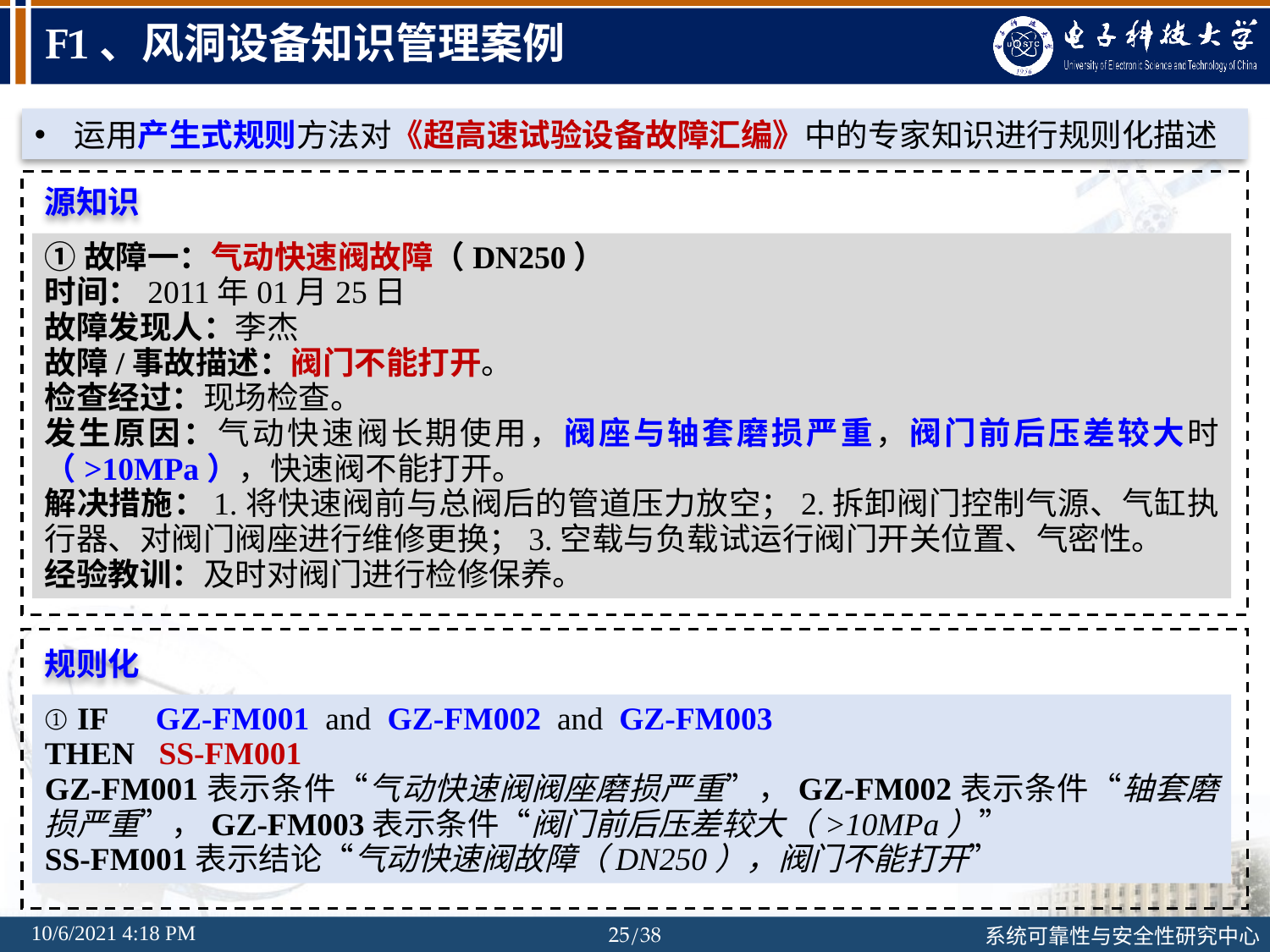

# F1、风洞设备知识管理案例
运用产生式规则方法对《超高速试验设备故障汇编》中的专家知识进行规则化描述

源知识
①故障一：气动快速阀故障（DN250）
时间：2011年01月25日
故障发现人：李杰
故障/事故描述：阀门不能打开。
检查经过：现场检查。
发生原因：气动快速阀长期使用，阀座与轴套磨损严重，阀门前后压差较大时（>10MPa），快速阀不能打开。
解决措施：1.将快速阀前与总阀后的管道压力放空；2.拆卸阀门控制气源、气缸执行器、对阀门阀座进行维修更换；3.空载与负载试运行阀门开关位置、气密性。
经验教训：及时对阀门进行检修保养。

规则化
① IF      GZ-FM001  and  GZ-FM002  and  GZ-FM003
THEN   SS-FM001
GZ-FM001表示条件“气动快速阀阀座磨损严重”，GZ-FM002表示条件“轴套磨损严重”，GZ-FM003表示条件“阀门前后压差较大（>10MPa）”
SS-FM001表示结论“气动快速阀故障（DN250），阀门不能打开”